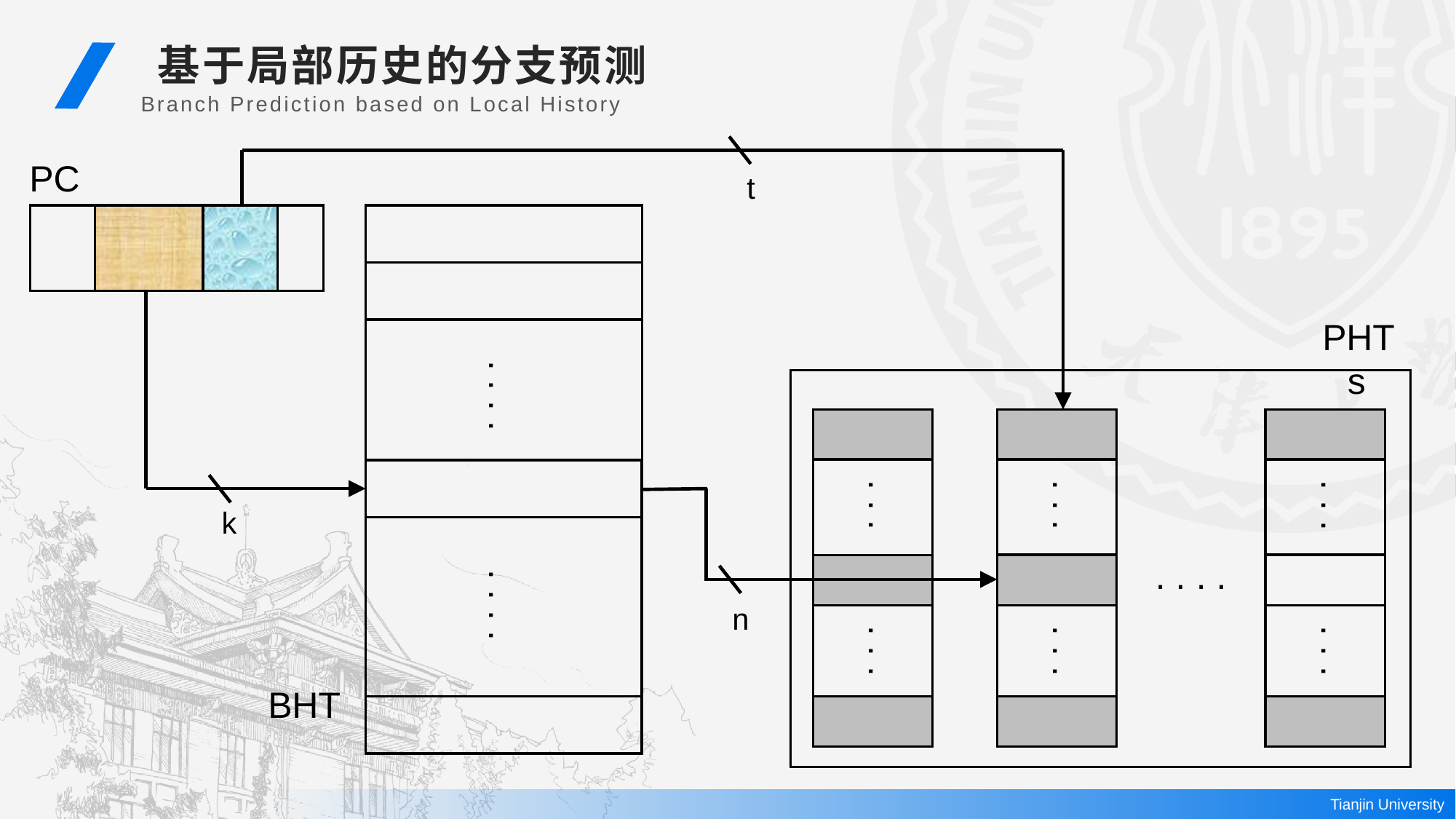

基于局部历史的分支预测
Branch Prediction based on Local History
PC
t

PHTs

. . . .

. . .
. . .
. . .
k

. . . .

. . . .
n

. . .
. . .
. . .
BHT